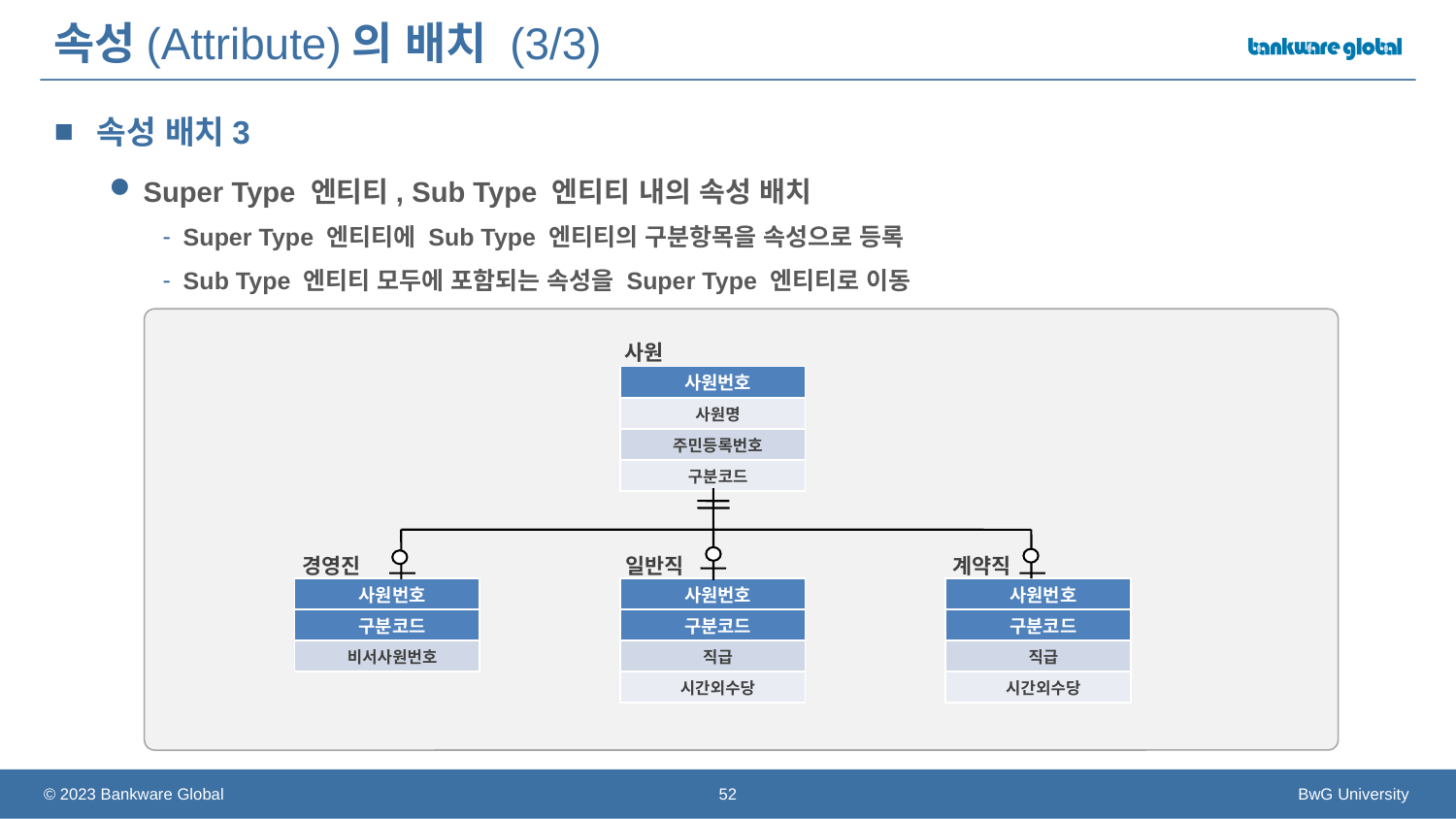

# 속성(Attribute)의 배치 (3/3)
속성 배치3
Super Type 엔티티, Sub Type 엔티티 내의 속성 배치
Super Type 엔티티에 Sub Type 엔티티의 구분항목을 속성으로 등록
Sub Type 엔티티 모두에 포함되는 속성을 Super Type 엔티티로 이동

사원
| 사원번호 |
| --- |
| 사원명 |
| 주민등록번호 |
| 구분코드 |

경영진
일반직
계약직

| 사원번호 |
| --- |
| 구분코드 |
| 비서사원번호 |
| 사원번호 |
| --- |
| 구분코드 |
| 직급 |
| 시간외수당 |
| 사원번호 |
| --- |
| 구분코드 |
| 직급 |
| 시간외수당 |
52